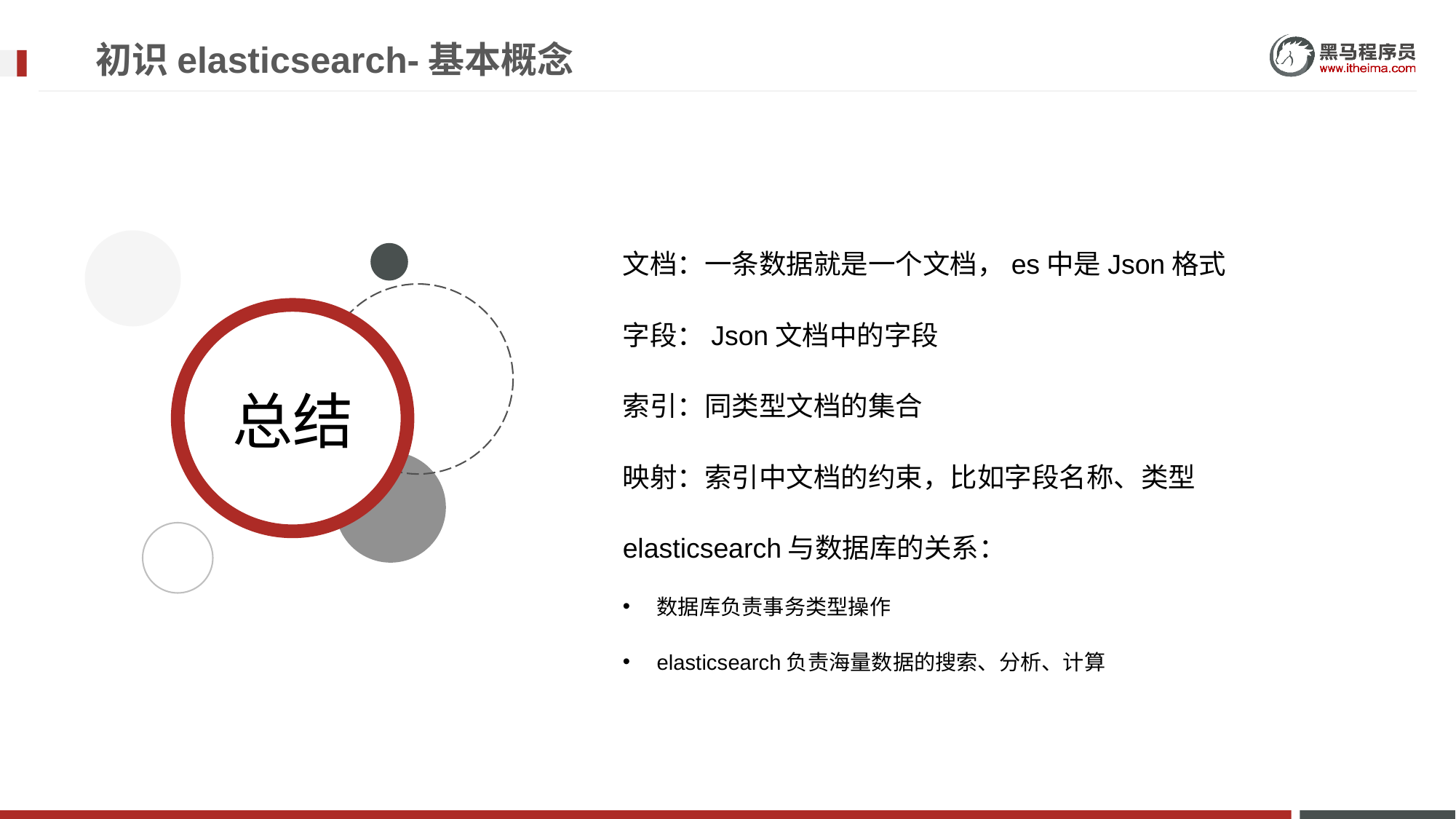

# 初识elasticsearch-基本概念
文档：一条数据就是一个文档，es中是Json格式
字段：Json文档中的字段
索引：同类型文档的集合
映射：索引中文档的约束，比如字段名称、类型
elasticsearch与数据库的关系：
数据库负责事务类型操作
elasticsearch负责海量数据的搜索、分析、计算